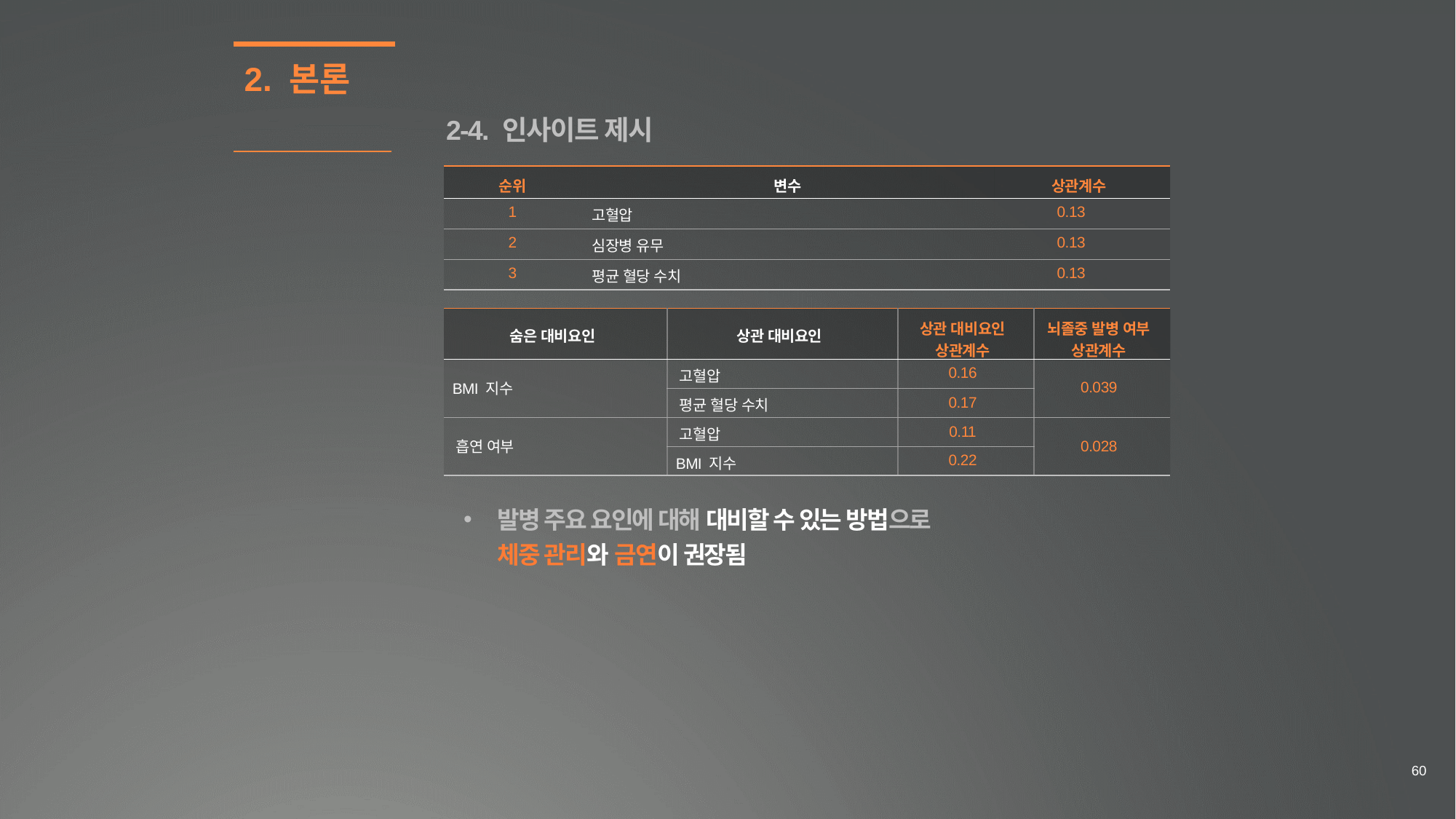

2. 본론
2-4. 인사이트 제시
| 순위 | 변수 | 상관계수 |
| --- | --- | --- |
| 1 | 고혈압 | 0.13 |
| 2 | 심장병 유무 | 0.13 |
| 3 | 평균 혈당 수치 | 0.13 |
| 숨은 대비요인 | 상관 대비요인 | 상관 대비요인 상관계수 | 뇌졸중 발병 여부 상관계수 |
| --- | --- | --- | --- |
| BMI 지수 | 고혈압 | 0.16 | 0.039 |
|  | 평균 혈당 수치 | 0.17 |  |
| 흡연 여부 | 고혈압 | 0.11 | 0.028 |
|  | BMI 지수 | 0.22 |  |
발병 주요 요인에 대해 대비할 수 있는 방법으로
체중 관리와 금연이 권장됨